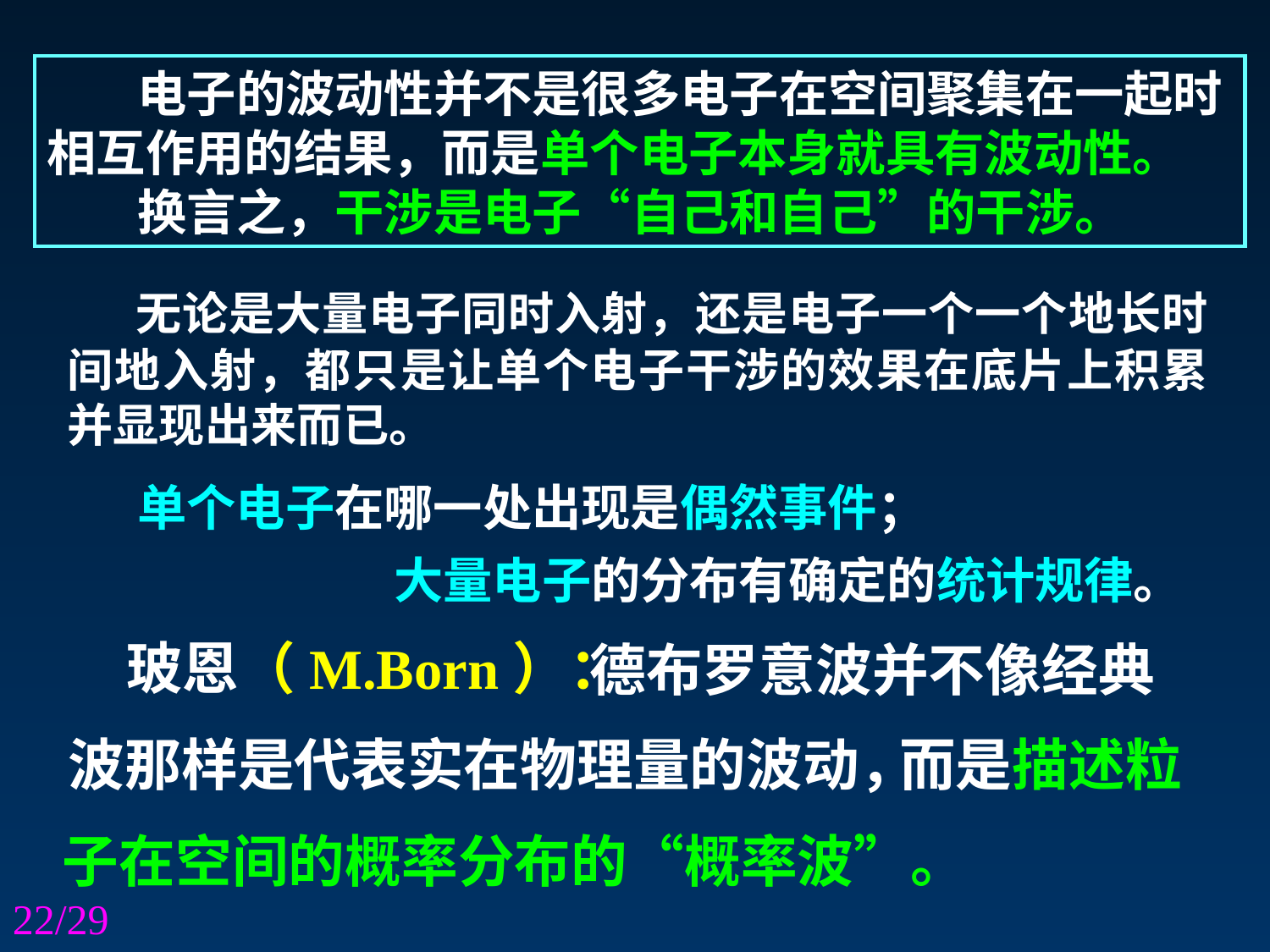

电子的波动性并不是很多电子在空间聚集在一起时相互作用的结果，而是单个电子本身就具有波动性。
       换言之，干涉是电子“自己和自己”的干涉。
    无论是大量电子同时入射，还是电子一个一个地长时间地入射，都只是让单个电子干涉的效果在底片上积累并显现出来而已。
单个电子在哪一处出现是偶然事件；
大量电子的分布有确定的统计规律。
玻恩（M.Born）：
德布罗意波并不像经典
波那样是代表实在物理量的波动，
而是描述粒
子在空间的概率分布的“概率波”。
22/29